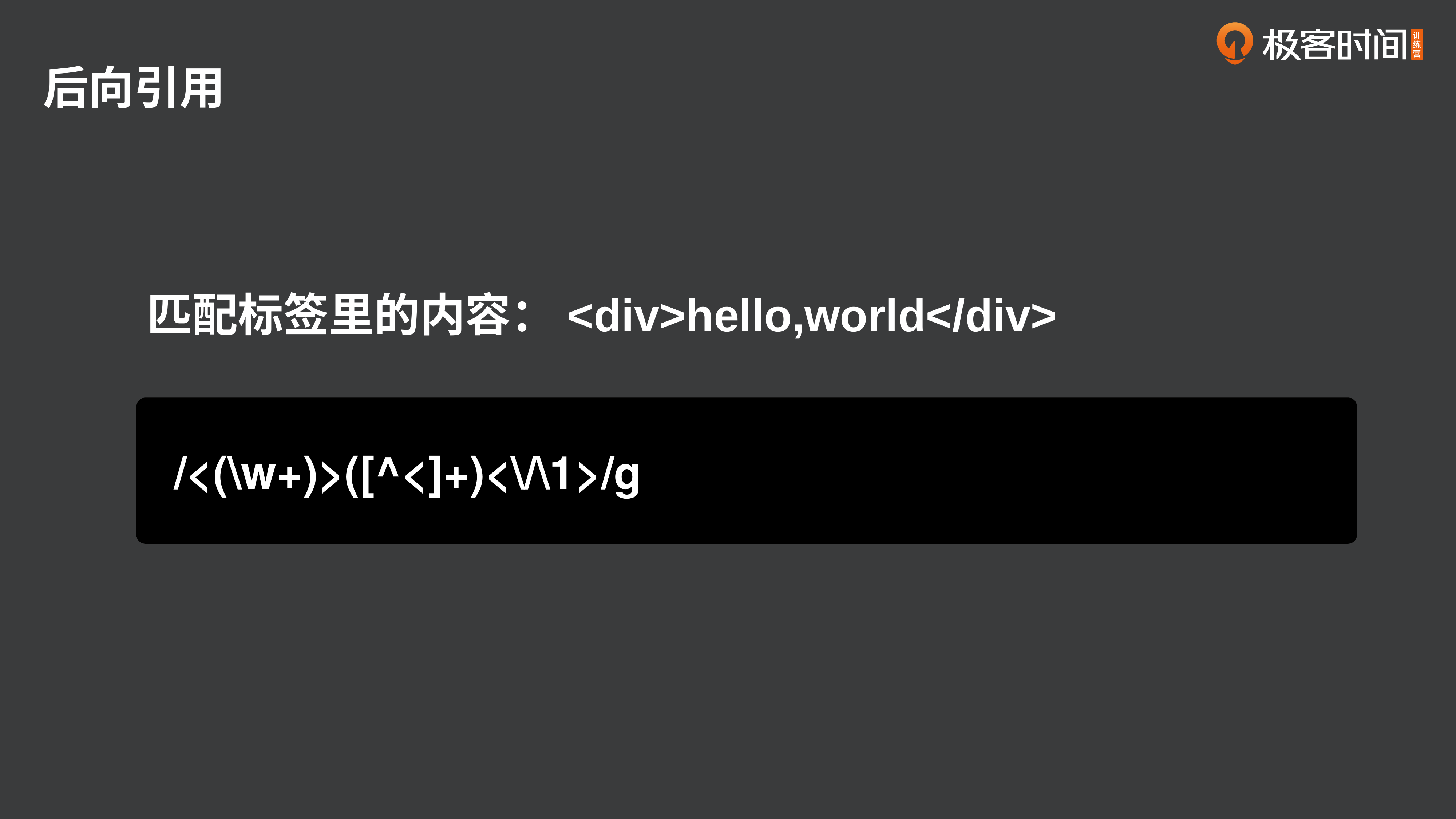

后向引用
匹配标签里的内容：<div>hello,world</div>
/((.*?))/.exec(‘I want you to (match the content) between) the bracket’)

/<(\w+)>([^<]+)<\/\1>/g